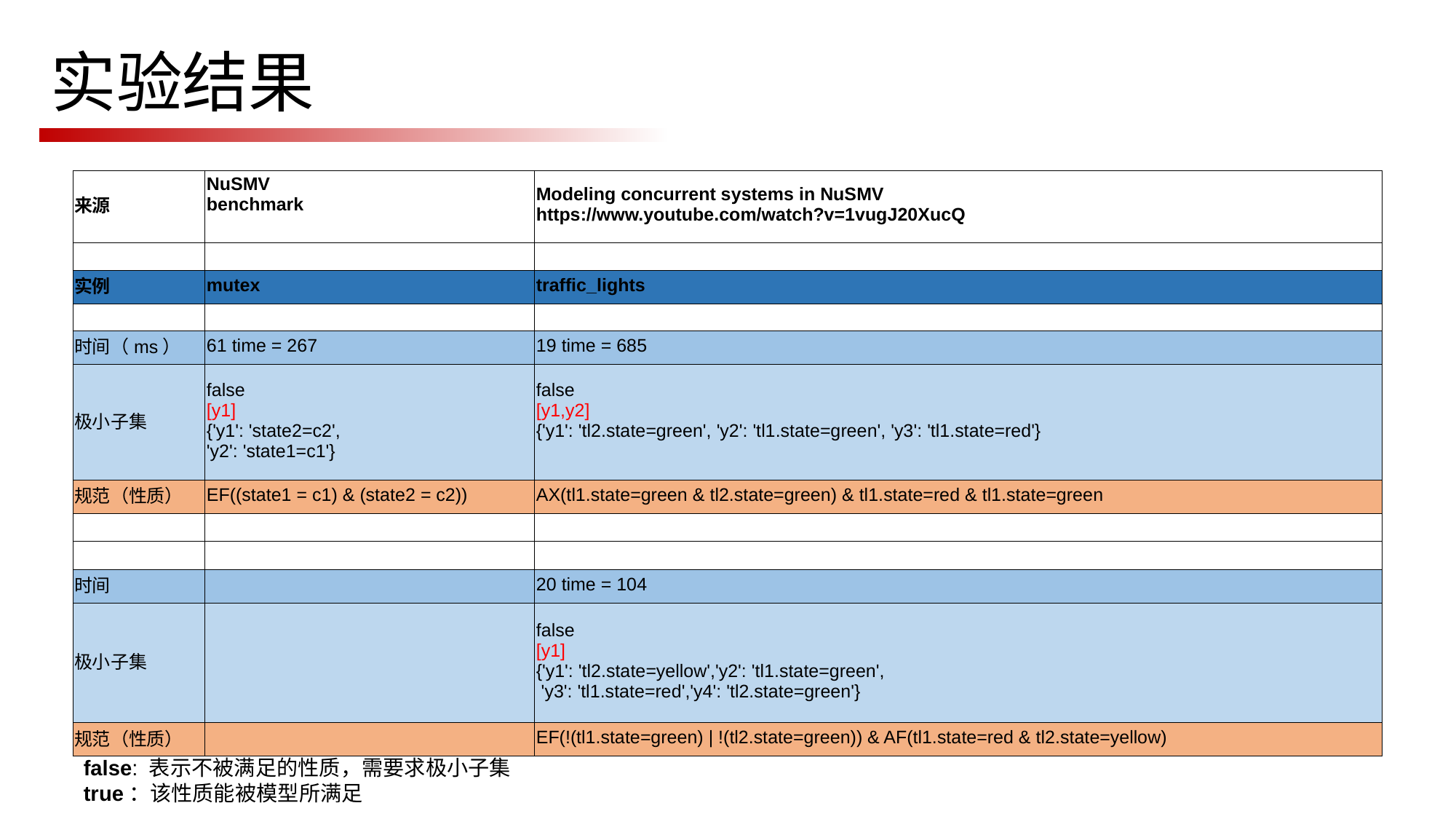

# 实验结果
| 来源 | NuSMV benchmark | Modeling concurrent systems in NuSMV https://www.youtube.com/watch?v=1vugJ20XucQ |
| --- | --- | --- |
|  |  |  |
| 实例 | mutex | traffic\_lights |
|  |  |  |
| 时间（ms） | 61 time = 267 | 19 time = 685 |
| 极小子集 | false [y1] {'y1': 'state2=c2', 'y2': 'state1=c1'} | false [y1,y2] {'y1': 'tl2.state=green', 'y2': 'tl1.state=green', 'y3': 'tl1.state=red'} |
| 规范（性质） | EF((state1 = c1) & (state2 = c2)) | AX(tl1.state=green & tl2.state=green) & tl1.state=red & tl1.state=green |
|  |  |  |
|  |  |  |
| 时间 |  | 20 time = 104 |
| 极小子集 |  | false [y1] {'y1': 'tl2.state=yellow','y2': 'tl1.state=green', 'y3': 'tl1.state=red','y4': 'tl2.state=green'} |
| 规范（性质） |  | EF(!(tl1.state=green) | !(tl2.state=green)) & AF(tl1.state=red & tl2.state=yellow) |
false: 表示不被满足的性质，需要求极小子集
true：该性质能被模型所满足